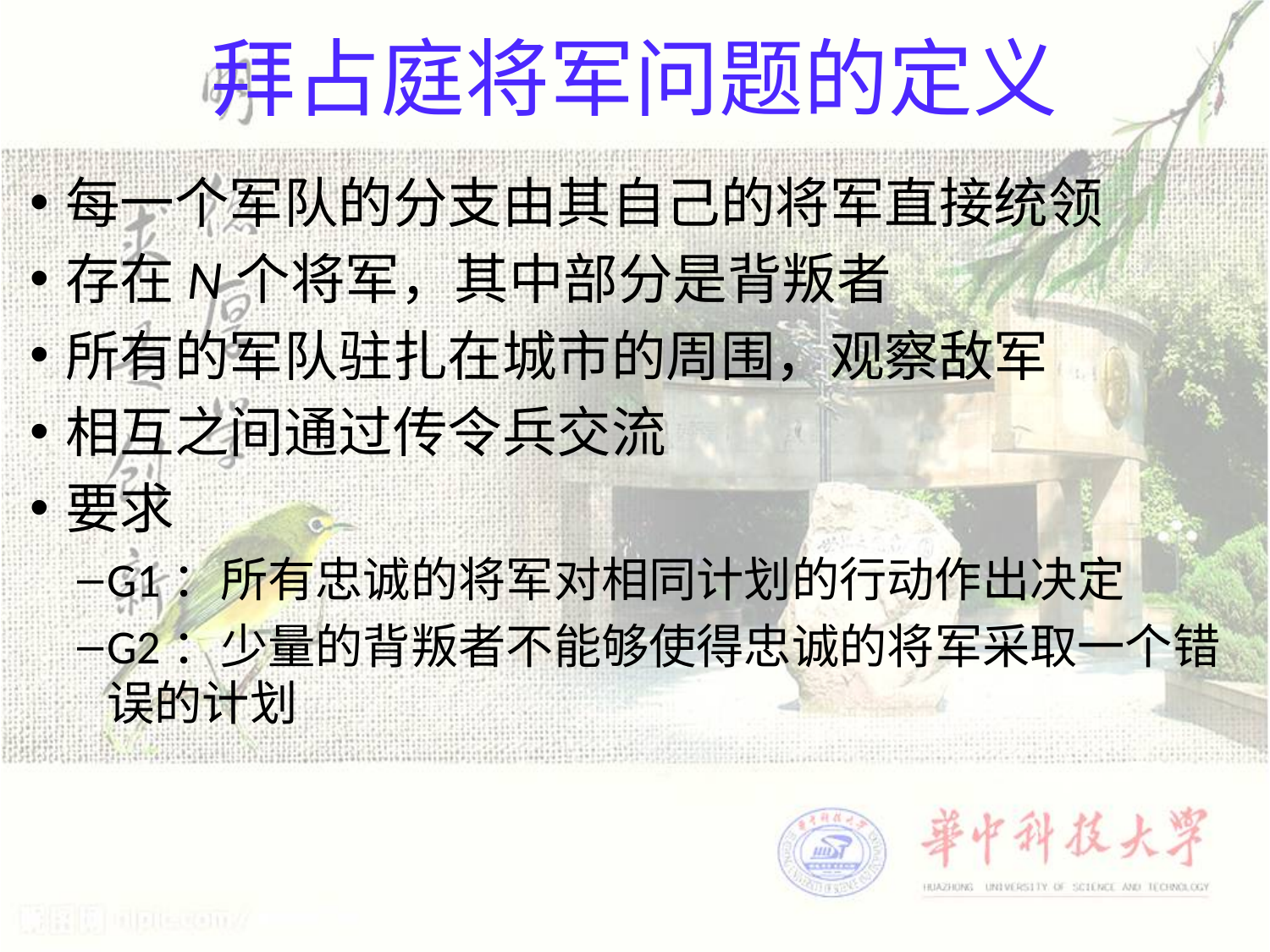

# 拜占庭将军问题的定义
每一个军队的分支由其自己的将军直接统领
存在N个将军，其中部分是背叛者
所有的军队驻扎在城市的周围，观察敌军
相互之间通过传令兵交流
要求
G1：所有忠诚的将军对相同计划的行动作出决定
G2：少量的背叛者不能够使得忠诚的将军采取一个错误的计划